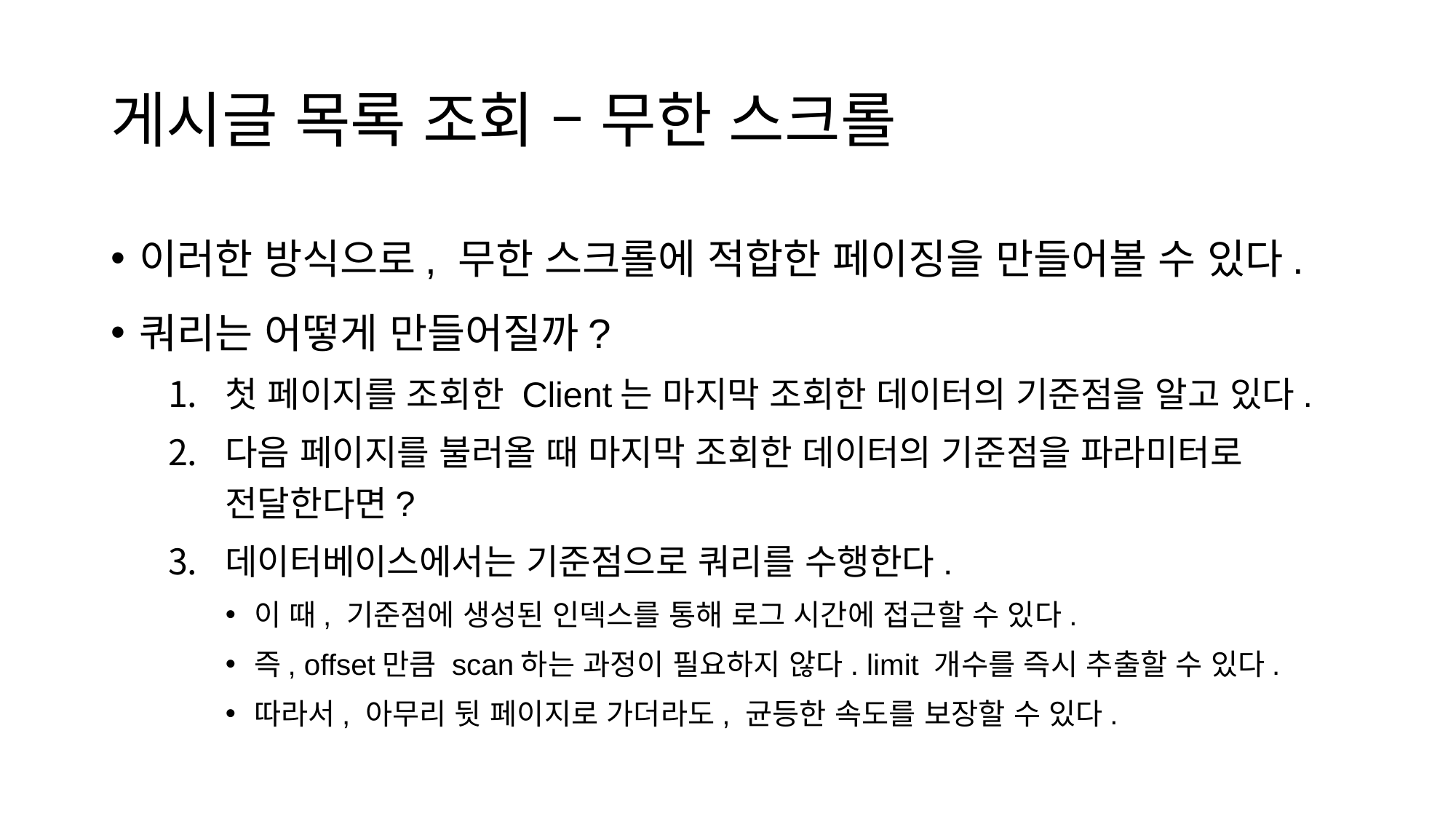

# 게시글 목록 조회 – 무한 스크롤
이러한 방식으로, 무한 스크롤에 적합한 페이징을 만들어볼 수 있다.
쿼리는 어떻게 만들어질까?
첫 페이지를 조회한 Client는 마지막 조회한 데이터의 기준점을 알고 있다.
다음 페이지를 불러올 때 마지막 조회한 데이터의 기준점을 파라미터로 전달한다면?
데이터베이스에서는 기준점으로 쿼리를 수행한다.
이 때, 기준점에 생성된 인덱스를 통해 로그 시간에 접근할 수 있다.
즉, offset만큼 scan하는 과정이 필요하지 않다. limit 개수를 즉시 추출할 수 있다.
따라서, 아무리 뒷 페이지로 가더라도, 균등한 속도를 보장할 수 있다.